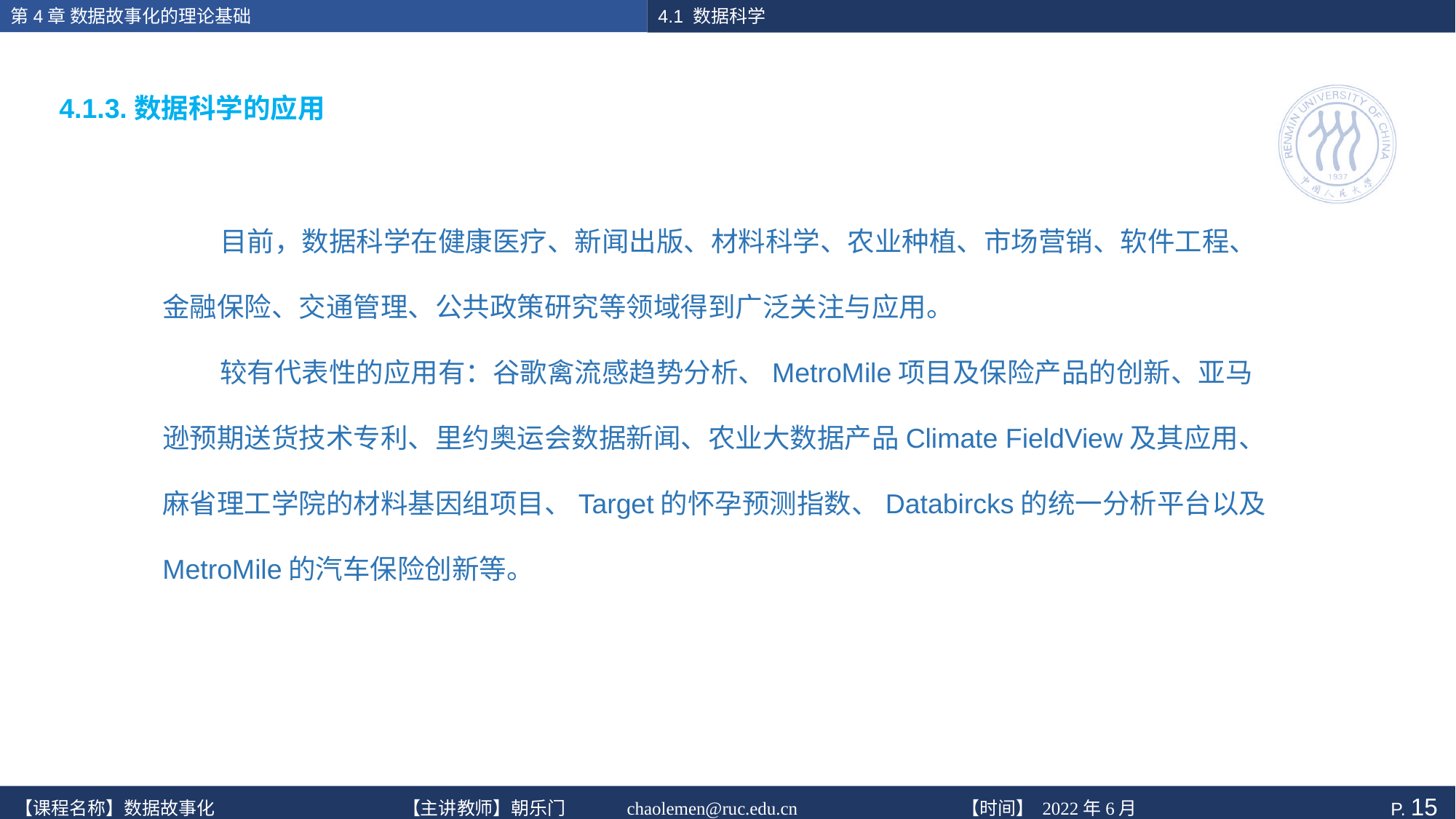

4.1.3.数据科学的应用
   目前，数据科学在健康医疗、新闻出版、材料科学、农业种植、市场营销、软件工程、金融保险、交通管理、公共政策研究等领域得到广泛关注与应用。
   较有代表性的应用有：谷歌禽流感趋势分析、MetroMile项目及保险产品的创新、亚马逊预期送货技术专利、里约奥运会数据新闻、农业大数据产品Climate FieldView及其应用、麻省理工学院的材料基因组项目、Target的怀孕预测指数、Databircks的统一分析平台以及MetroMile的汽车保险创新等。